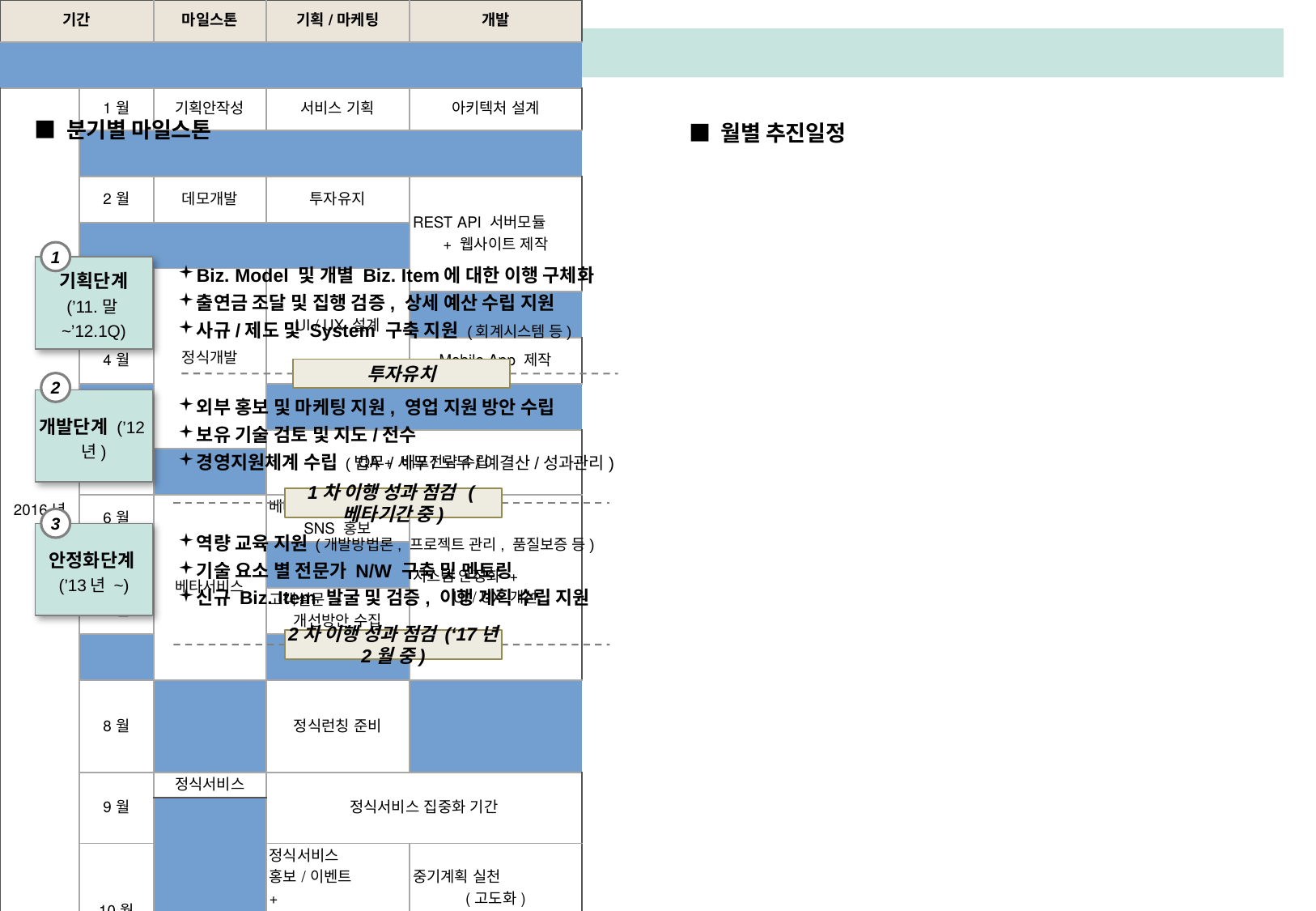

# [첨부 1] 향후 추진 일정
■ 분기별 마일스톤
■ 월별 추진일정
| 기간 |  | 마일스톤 | 기획/마케팅 | 개발 |
| --- | --- | --- | --- | --- |
|  |  |  |  |  |
| 2016년 | 1월 | 기획안작성 | 서비스 기획 | 아키텍처 설계 |
|  |  |  |  |  |
|  | 2월 | 데모개발 | 투자유지 | REST API 서버모듈 + 웹사이트 제작 |
|  |  |  |  |  |
|  | 3월 | 정식개발 | UI / UX 설계 |  |
|  |  |  |  |  |
|  | 4월 |  |  | Mobile App 제작 |
|  |  |  |  |  |
|  | 5월 |  | QA + 배포전략 수립 |  |
|  |  |  |  |  |
|  | 6월 | 베타서비스 | 베타런칭 + SNS 홍보 | 시스템 안정화 + UI / UX 개선 |
|  |  |  |  |  |
|  | 7월 |  | 고객설문 + 개선방안 수집 |  |
|  |  |  |  |  |
|  | 8월 |  | 정식런칭 준비 |  |
|  |  |  |  |  |
|  | 9월 | 정식서비스 | 정식서비스 집중화 기간 |  |
|  |  |  |  |  |
|  | 10월 |  | 정식서비스 홍보/이벤트 + 중기계획 수립 | 중기계획 실천 (고도화) |
|  |  |  |  |  |
|  | 11월 |  |  |  |
|  |  |  |  |  |
|  | 12월 |  |  |  |
|  |  |  |  |  |
| 2017년 | 1월 |  |  |  |
|  |  |  |  |  |
|  | 2월 |  | 시리즈 A 준비 |  |

1

기획단계
(’11.말~’12.1Q)
Biz. Model 및 개별 Biz. Item에 대한 이행 구체화
출연금 조달 및 집행 검증, 상세 예산 수립 지원
사규/제도 및 System 구축 지원 (회계시스템 등)

투자유치

2

개발단계 (’12년)
외부 홍보 및 마케팅 지원, 영업 지원 방안 수립
보유 기술 검토 및 지도/전수
경영지원체계 수립 (법무/세무/노무/예결산/성과관리)
1차 이행 성과 점검  (베타기간 중)

3

안정화단계
(’13년 ~)
역량 교육 지원 (개발방법론, 프로젝트 관리, 품질보증 등)
기술 요소 별 전문가 N/W 구축 및 멘토링
신규 Biz. Item 발굴 및 검증, 이행 계획 수립 지원
2차 이행 성과 점검 (‘17년 2월 중)

12